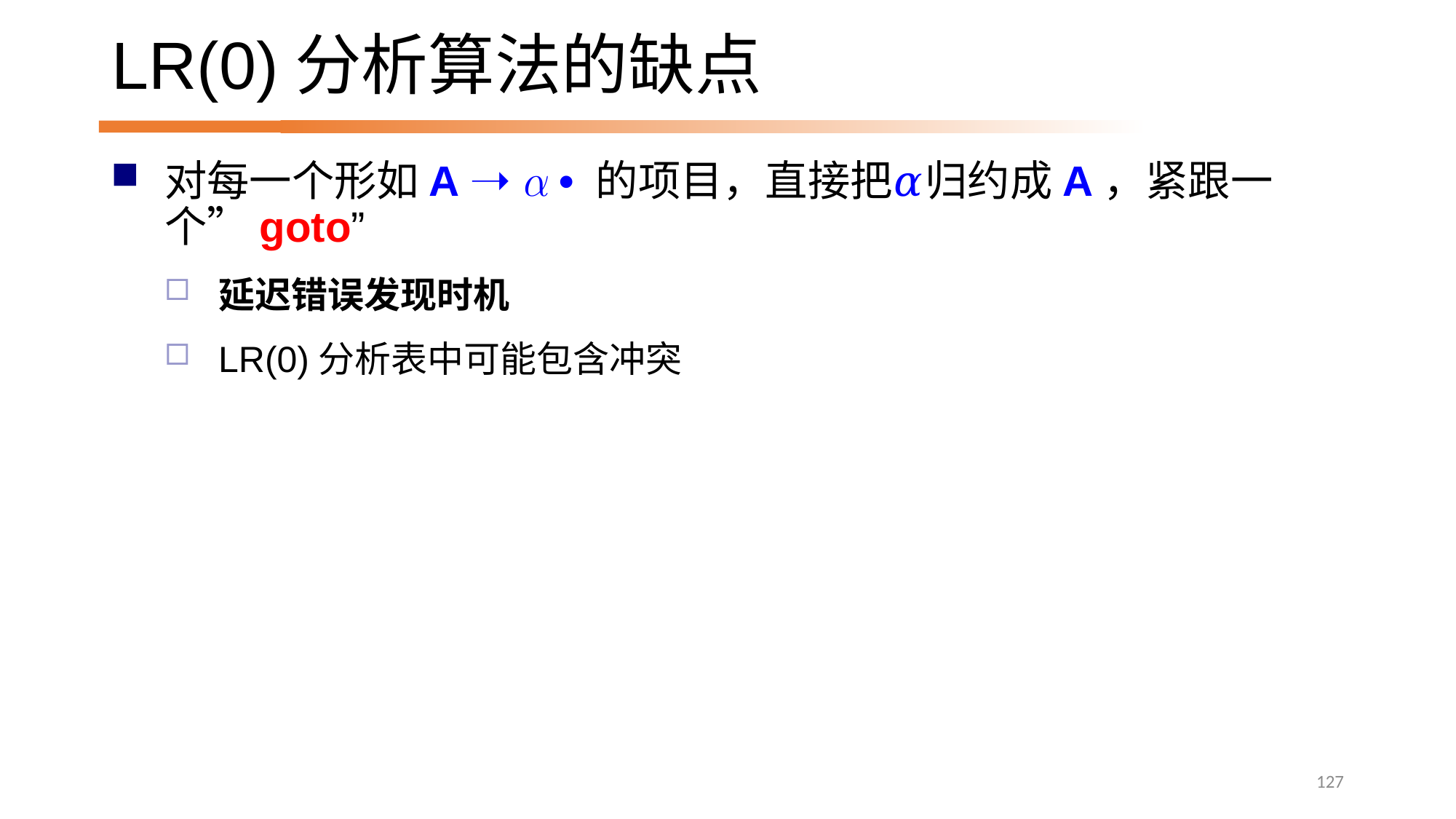

# LR(0)分析算法的缺点
对每一个形如A ➝ 𝛼 • 的项目，直接把𝛼归约成A，紧跟一个”goto”
延迟错误发现时机
LR(0)分析表中可能包含冲突
127